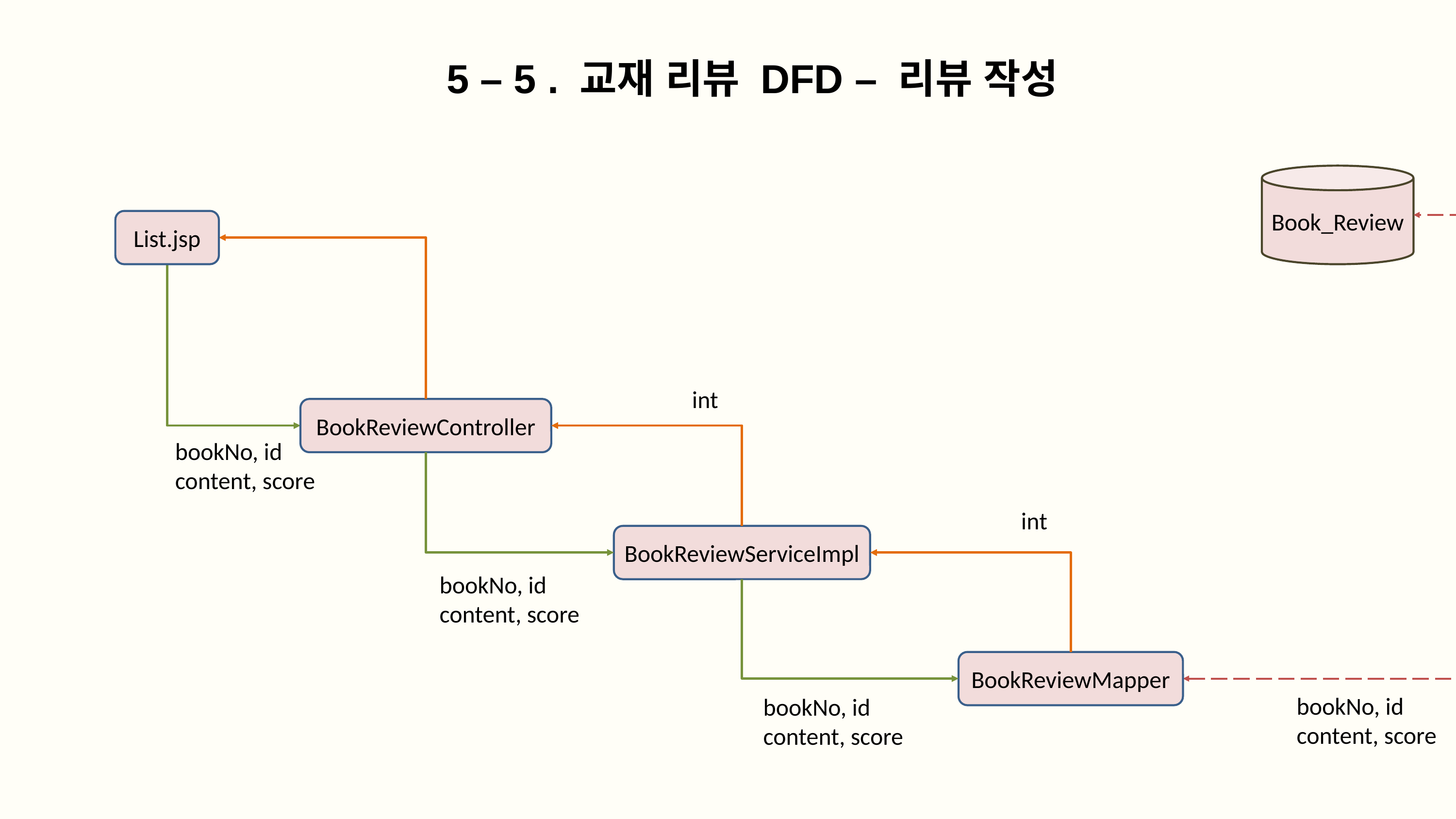

5 – 5 . 교재 리뷰 DFD – 리뷰 작성
Book_Review
List.jsp
int
BookReviewController
bookNo, id
content, score
int
BookReviewServiceImpl
bookNo, id
content, score
BookReviewMapper
bookNo, id
content, score
bookNo, id
content, score